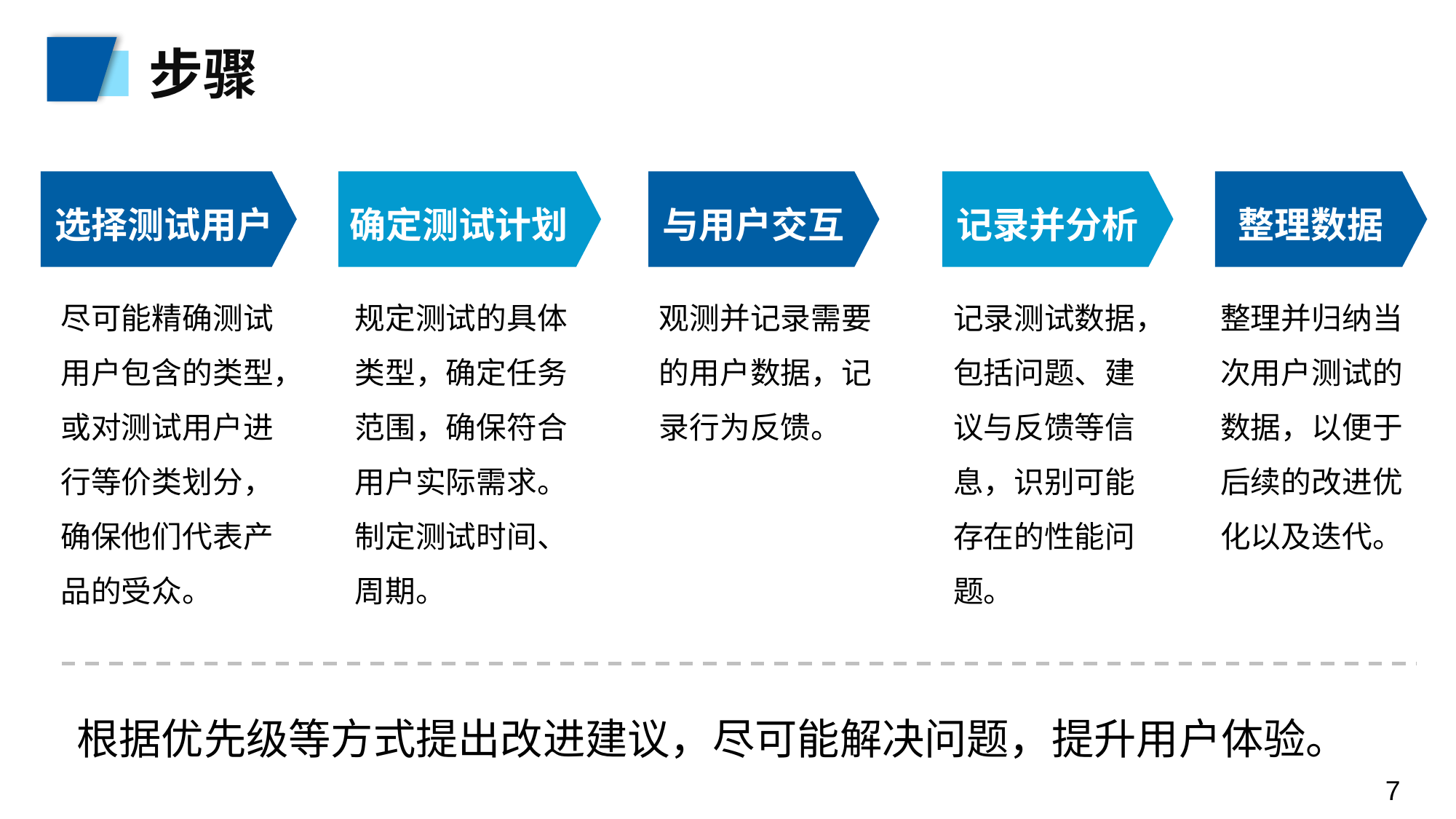

步骤

选择测试用户
确定测试计划
与用户交互
记录并分析
整理数据
尽可能精确测试用户包含的类型，或对测试用户进行等价类划分，确保他们代表产品的受众。
规定测试的具体类型，确定任务范围，确保符合用户实际需求。制定测试时间、周期。
观测并记录需要的用户数据，记录行为反馈。
记录测试数据，包括问题、建议与反馈等信息，识别可能存在的性能问题。
整理并归纳当次用户测试的数据，以便于后续的改进优化以及迭代。
根据优先级等方式提出改进建议，尽可能解决问题，提升用户体验。
7